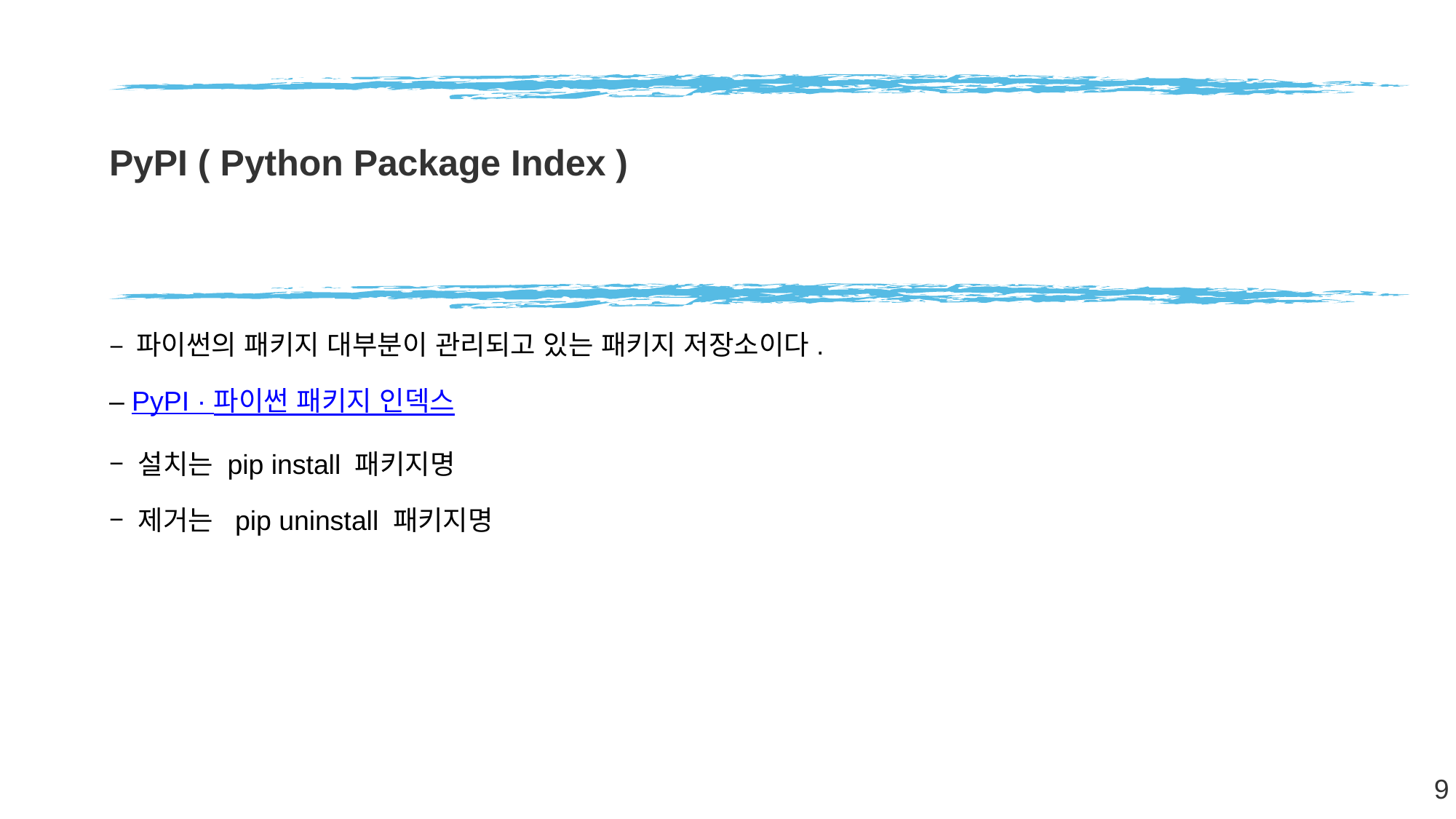

# PyPI ( Python Package Index )

– 파이썬의 패키지 대부분이 관리되고 있는 패키지 저장소이다.
– PyPI · 파이썬 패키지 인덱스
– 설치는 pip install 패키지명
– 제거는  pip uninstall 패키지명

9